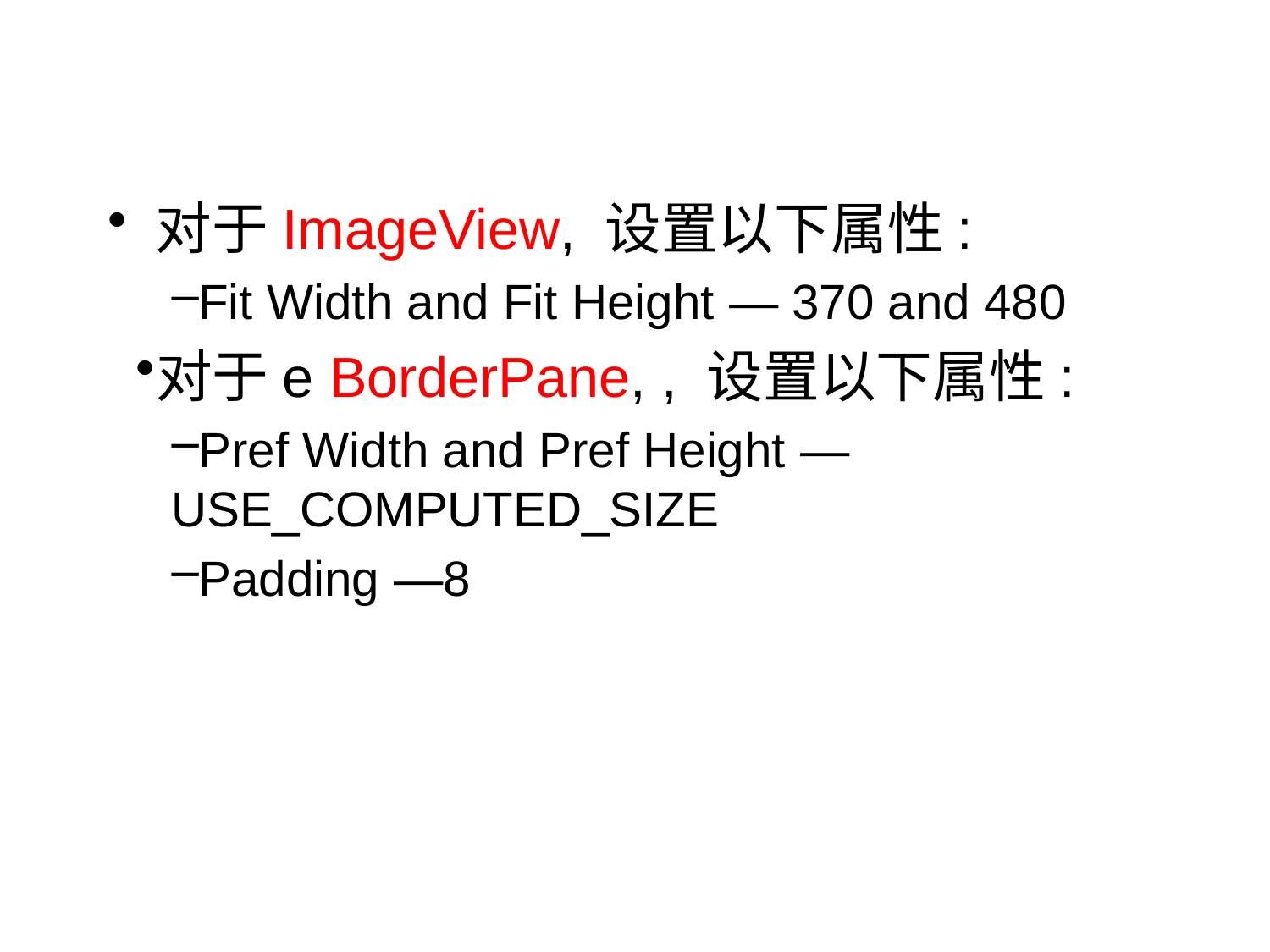

#
对于ImageView, 设置以下属性:
Fit Width and Fit Height — 370 and 480
对于e BorderPane, , 设置以下属性:
Pref Width and Pref Height —USE_COMPUTED_SIZE
Padding —8